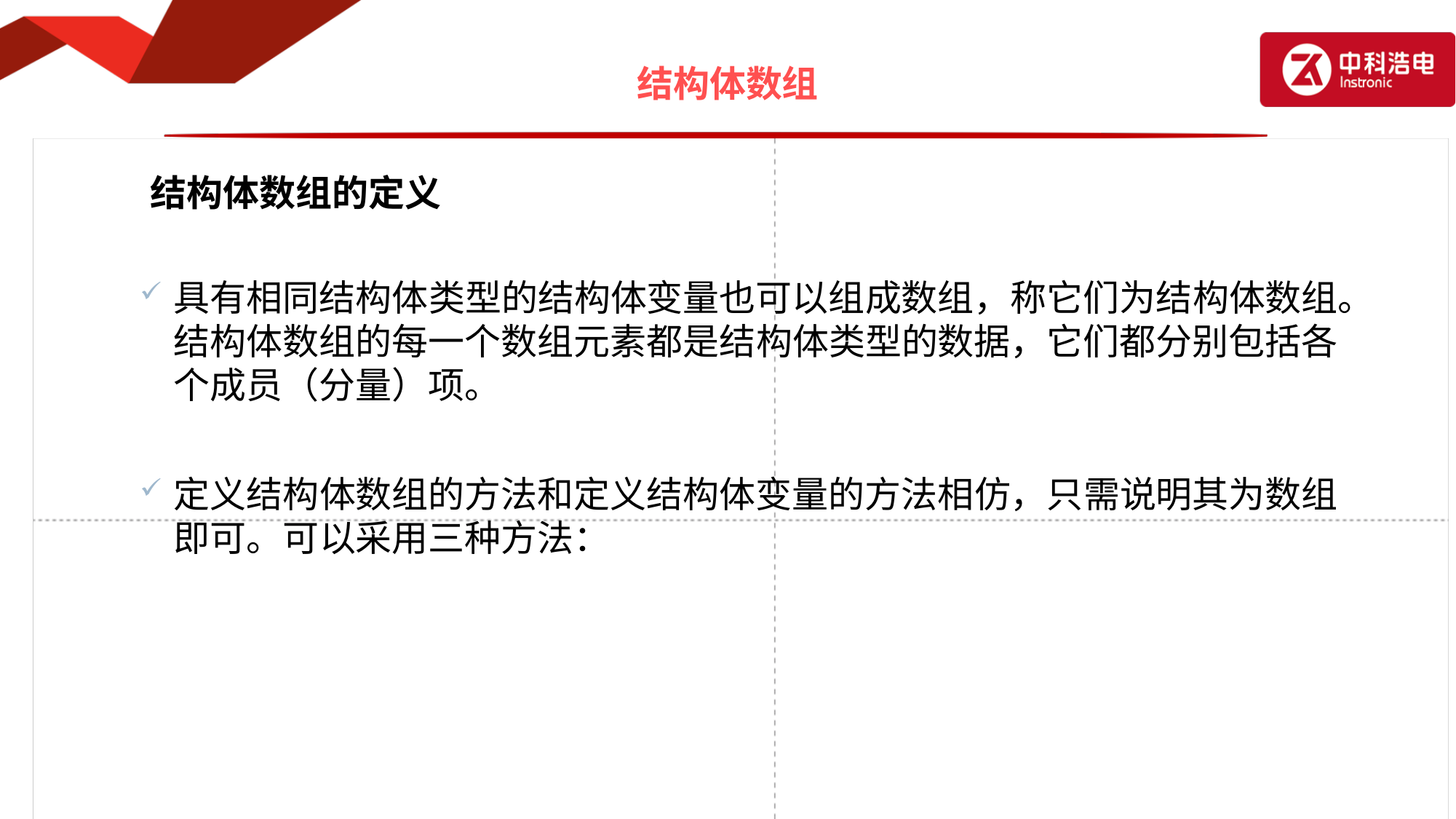

# 结构体数组
	结构体数组的定义

具有相同结构体类型的结构体变量也可以组成数组，称它们为结构体数组。结构体数组的每一个数组元素都是结构体类型的数据，它们都分别包括各个成员（分量）项。

定义结构体数组的方法和定义结构体变量的方法相仿，只需说明其为数组即可。可以采用三种方法：